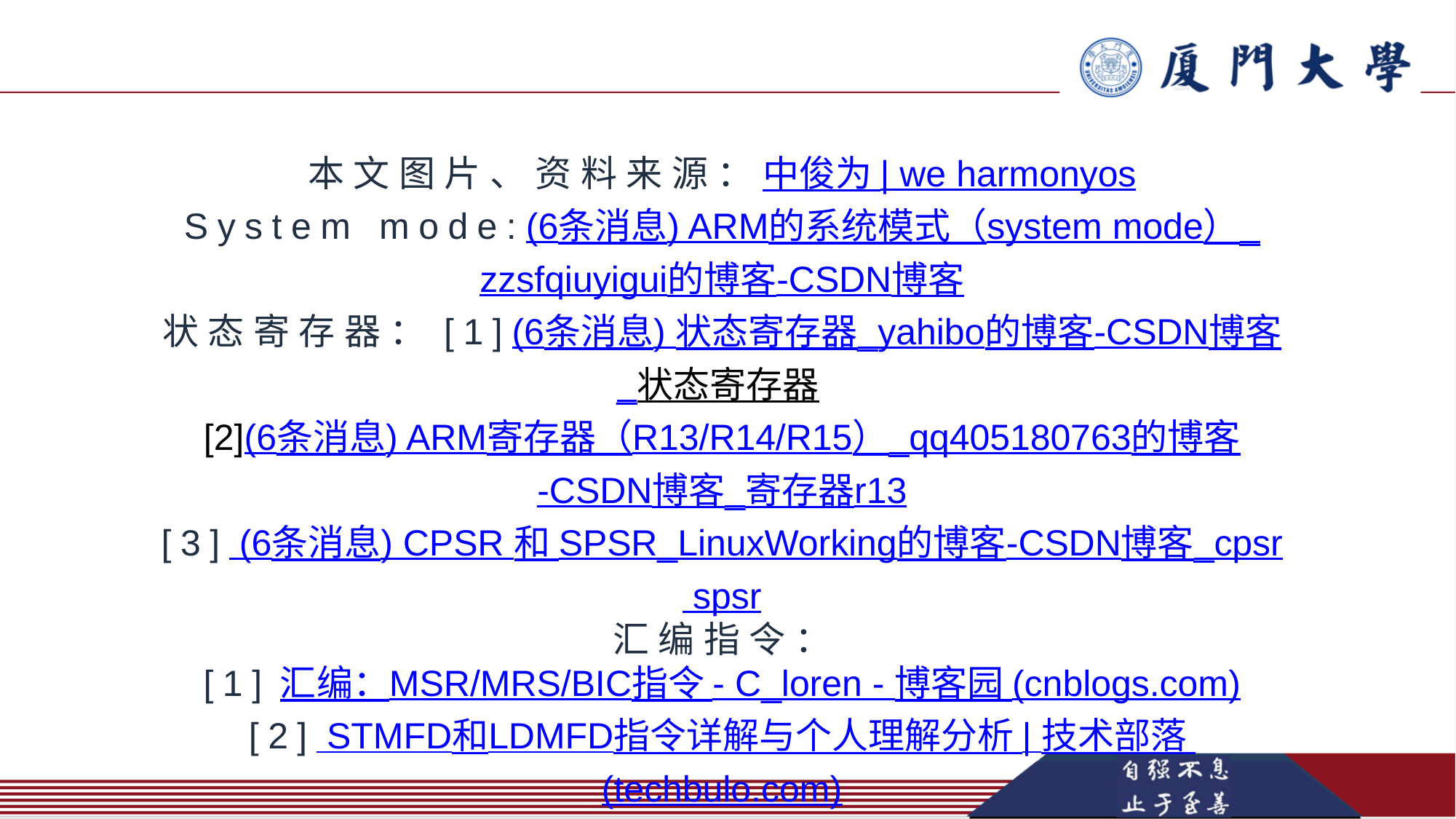

本文图片、资料来源：中俊为 | we harmonyos
System mode:(6条消息) ARM的系统模式（system mode）_zzsfqiuyigui的博客-CSDN博客
状态寄存器：[1](6条消息) 状态寄存器_yahibo的博客-CSDN博客_状态寄存器
[2](6条消息) ARM寄存器（R13/R14/R15）_qq405180763的博客-CSDN博客_寄存器r13
[3] (6条消息) CPSR 和 SPSR_LinuxWorking的博客-CSDN博客_cpsr spsr
汇编指令：
[1]汇编：MSR/MRS/BIC指令 - C_loren - 博客园 (cnblogs.com)
[2] STMFD和LDMFD指令详解与个人理解分析 | 技术部落 (techbulo.com)